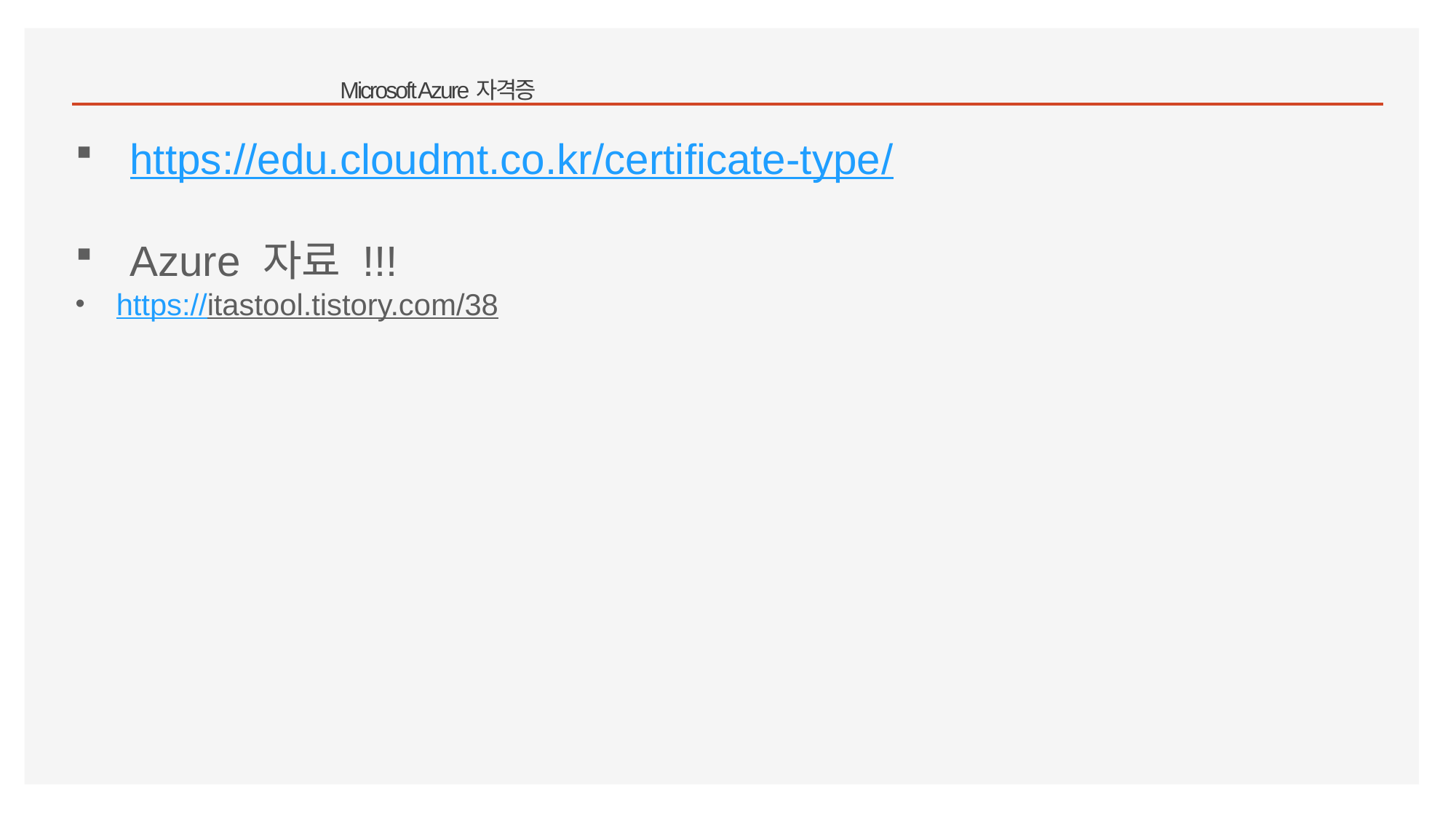

# Microsoft Azure 자격증
https://edu.cloudmt.co.kr/certificate-type/

Azure 자료 !!!
https://itastool.tistory.com/38